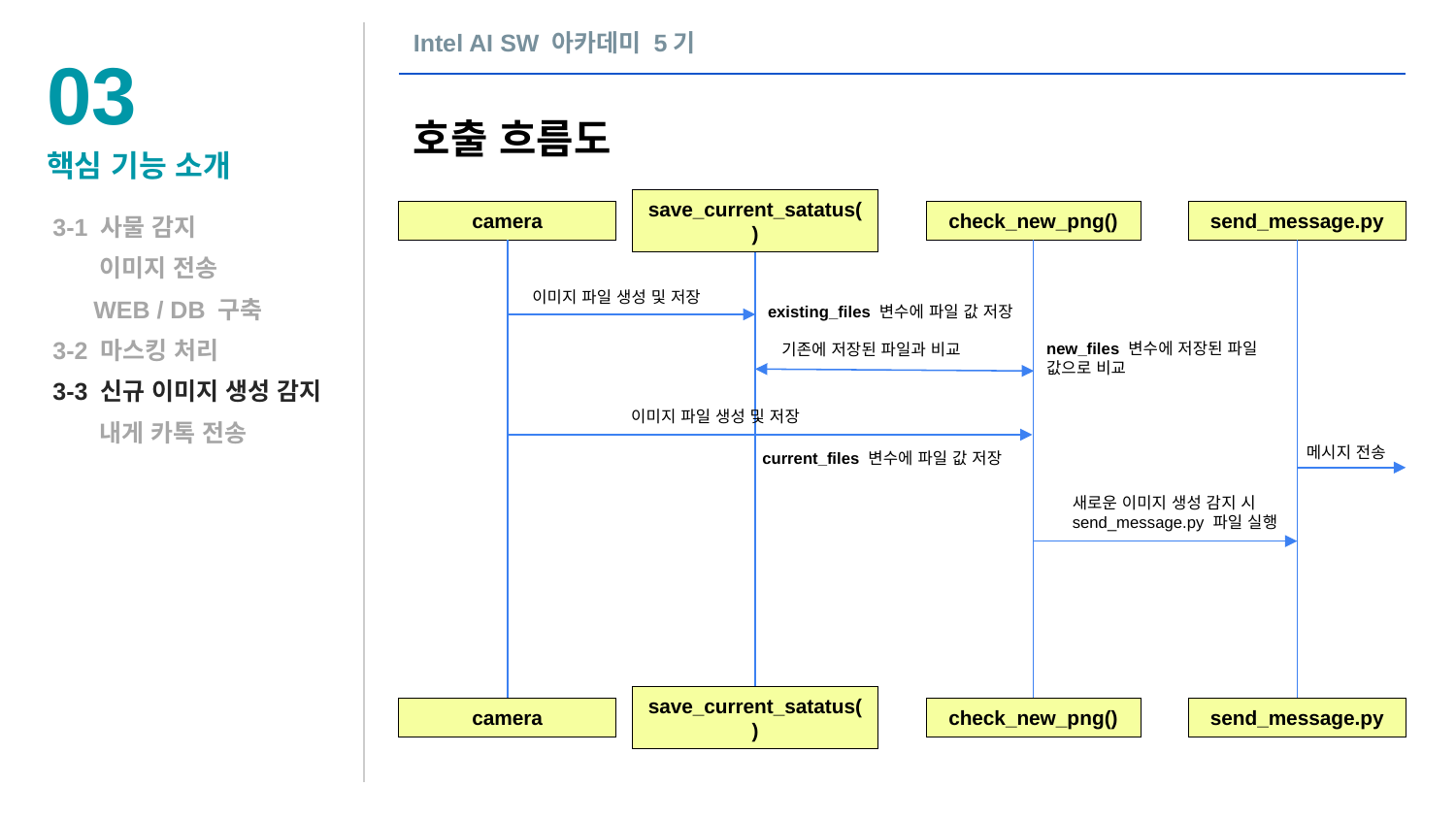

Intel AI SW 아카데미 5기
03

호출 흐름도

핵심 기능 소개
3-1 사물 감지

      이미지 전송

      WEB / DB 구축

3-2 마스킹 처리

3-3 신규 이미지 생성 감지

      내게 카톡 전송
camera
check_new_png()
send_message.py
save_current_satatus()
이미지 파일 생성 및 저장
existing_files 변수에 파일 값 저장
new_files 변수에 저장된 파일 값으로 비교
기존에 저장된 파일과 비교
이미지 파일 생성 및 저장
메시지 전송
current_files 변수에 파일 값 저장
새로운 이미지 생성 감지 시 send_message.py 파일 실행
send_message.py
check_new_png()
camera
save_current_satatus()